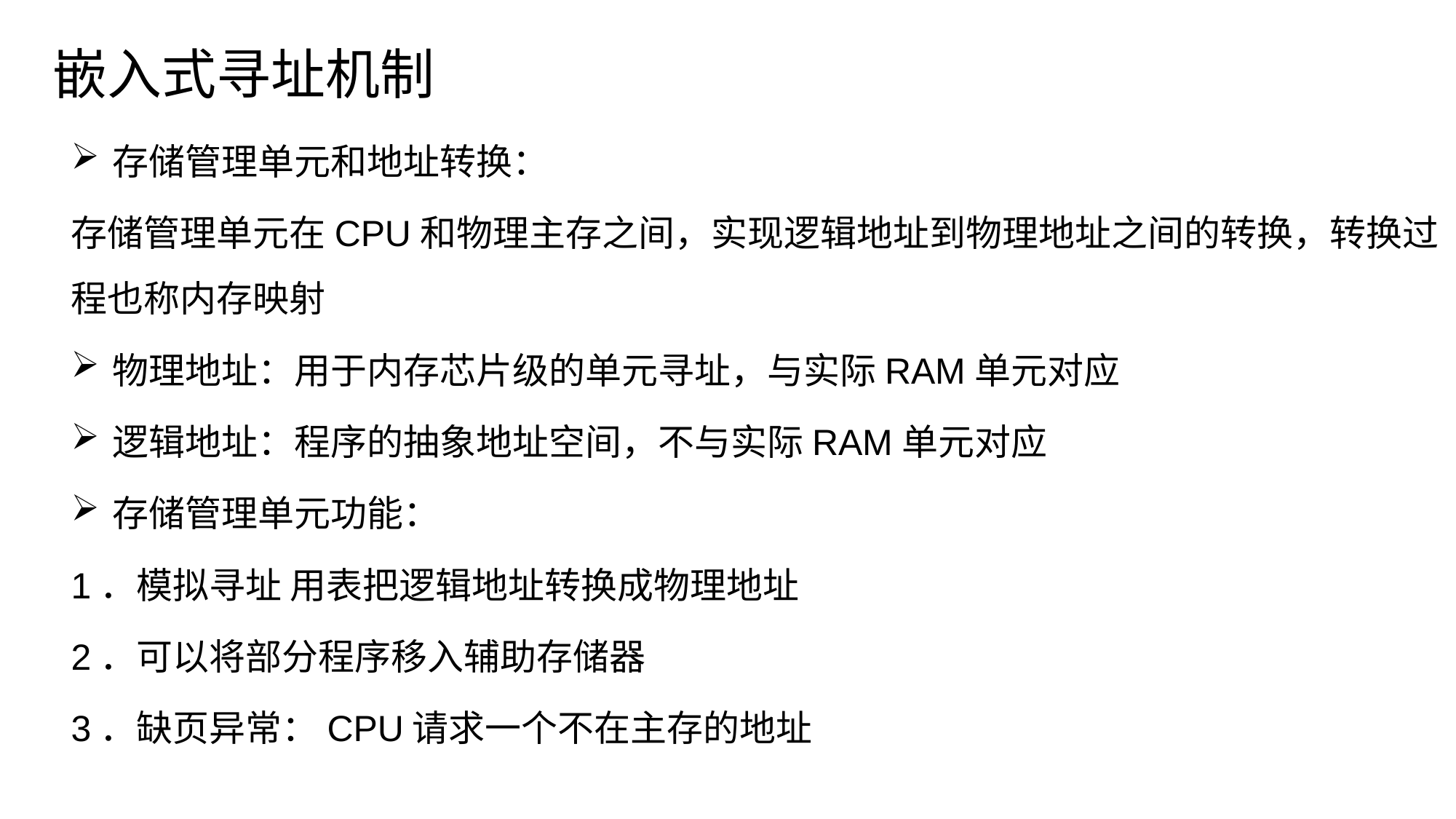

# 嵌入式寻址机制
存储管理单元和地址转换：
存储管理单元在CPU和物理主存之间，实现逻辑地址到物理地址之间的转换，转换过程也称内存映射
物理地址：用于内存芯片级的单元寻址，与实际RAM单元对应
逻辑地址：程序的抽象地址空间，不与实际RAM单元对应
存储管理单元功能：
1．模拟寻址 用表把逻辑地址转换成物理地址
2．可以将部分程序移入辅助存储器
3．缺页异常：CPU请求一个不在主存的地址

47